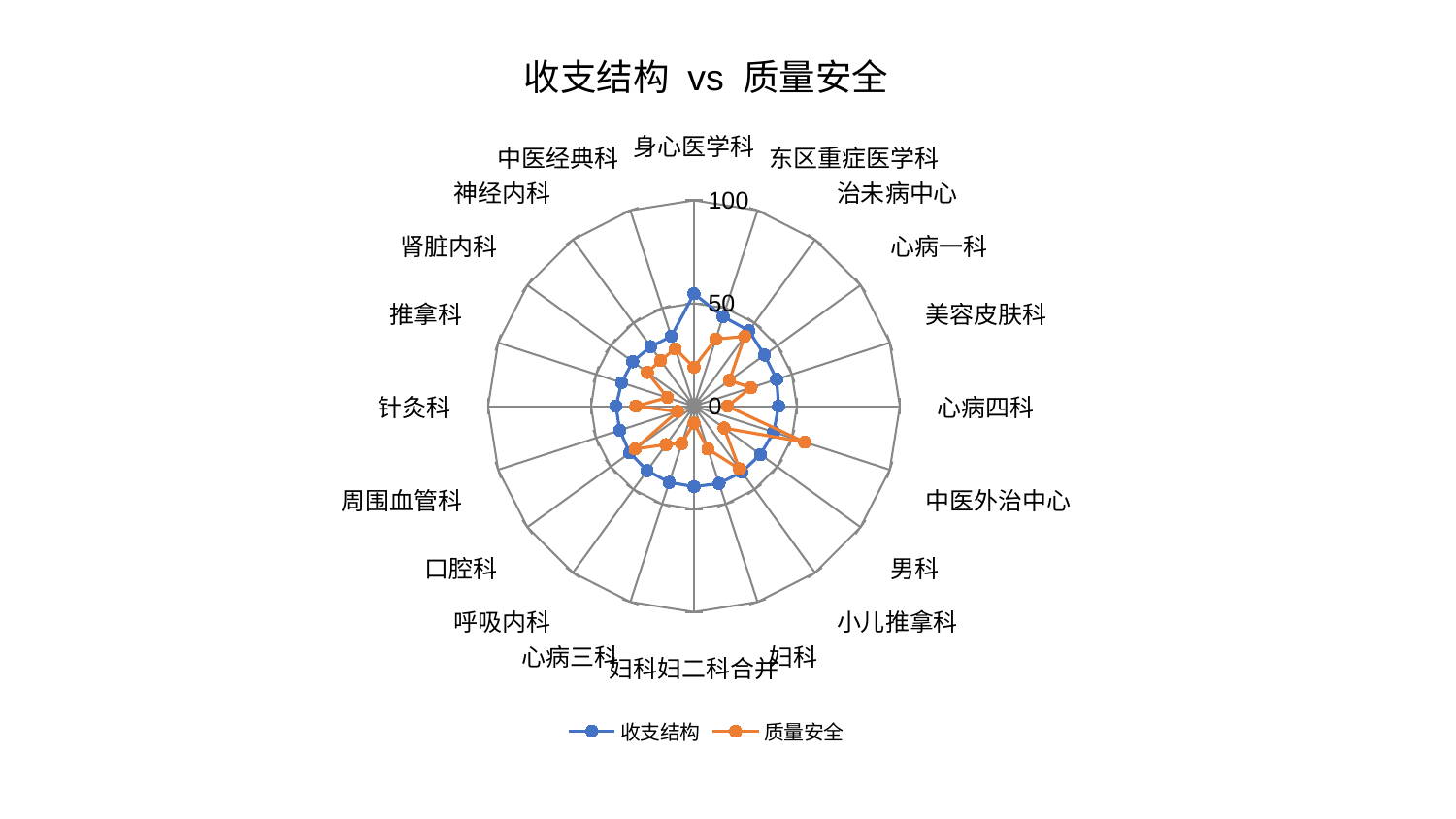

### Chart: 收支结构 vs 质量安全

| Category | 收支结构 | 质量安全 |
|---|---|---|
| 身心医学科 | 54.63128821625712 | 18.918583891152917 |
| 东区重症医学科 | 45.79604195071576 | 34.31546220830878 |
| 治未病中心 | 45.35239472497816 | 41.90768816203105 |
| 心病一科 | 42.35886147975553 | 21.331472641342216 |
| 美容皮肤科 | 42.26236787875796 | 29.17725352461876 |
| 心病四科 | 41.10037053160936 | 16.284814317362446 |
| 中医外治中心 | 40.724215195235715 | 56.56414514077342 |
| 男科 | 39.925930015665685 | 18.105830943232526 |
| 小儿推拿科 | 39.567237989326166 | 37.68123077260476 |
| 妇科 | 39.48042100879789 | 21.88576016042703 |
| 妇科妇二科合并 | 39.091660752357306 | 8.202804215906838 |
| 心病三科 | 38.928725525963586 | 19.041238450422878 |
| 呼吸内科 | 38.679416775049795 | 23.106674292614056 |
| 口腔科 | 38.55070421064875 | 35.37493209040227 |
| 周围血管科 | 37.90879591683703 | 8.41023791927881 |
| 针灸科 | 37.86623018657376 | 28.22735610546048 |
| 推拿科 | 36.992723226979585 | 13.580869856795156 |
| 肾脏内科 | 36.766618306211896 | 27.9861450727763 |
| 神经内科 | 35.78311309722695 | 27.506612728539256 |
| 中医经典科 | 35.67579187503295 | 29.312817953695422 |
67